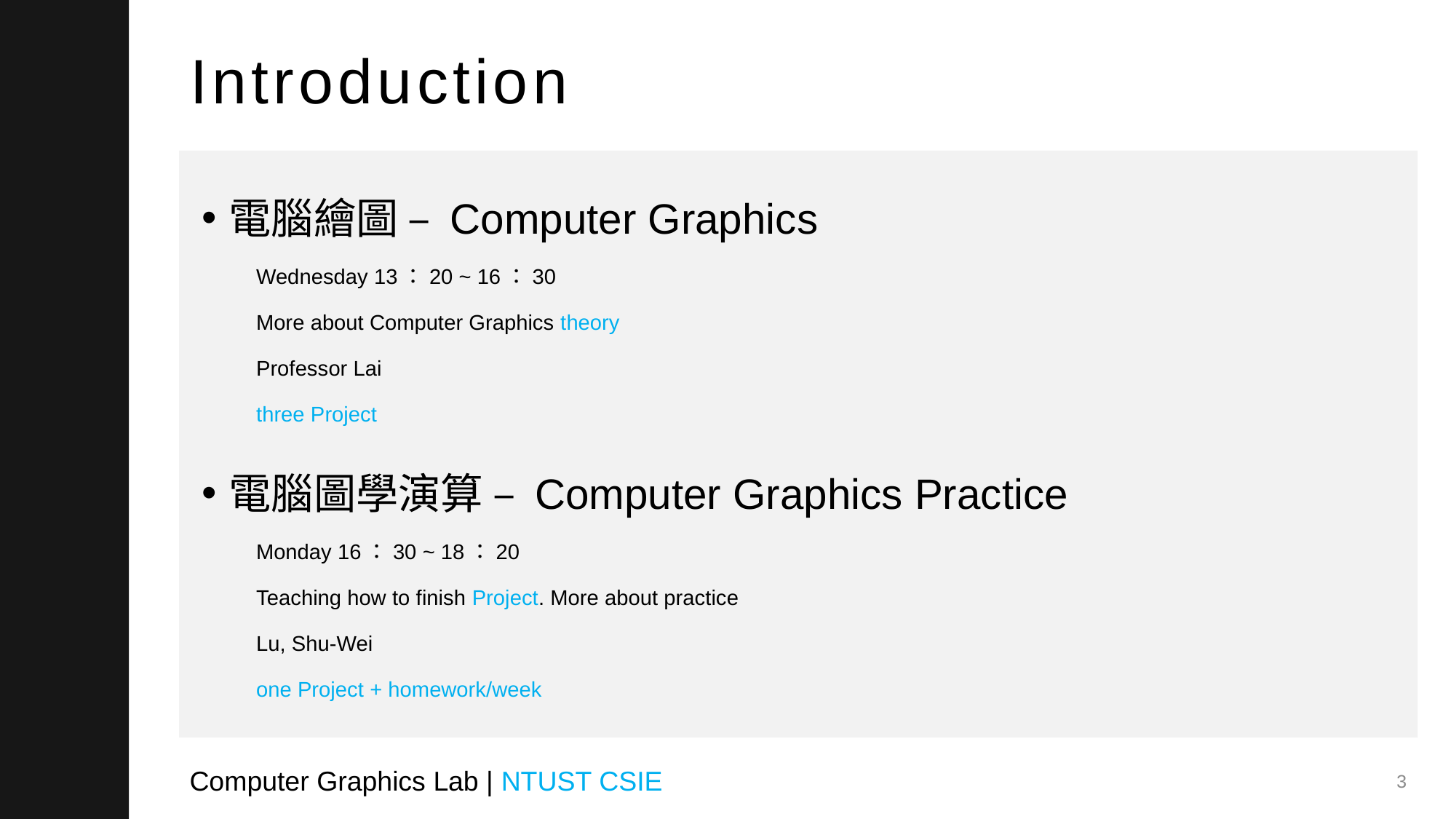

# Introduction
電腦繪圖 – Computer Graphics
Wednesday 13：20 ~ 16：30
More about Computer Graphics theory
Professor Lai
three Project
電腦圖學演算 – Computer Graphics Practice
Monday 16：30 ~ 18：20
Teaching how to finish Project. More about practice
Lu, Shu-Wei
one Project + homework/week